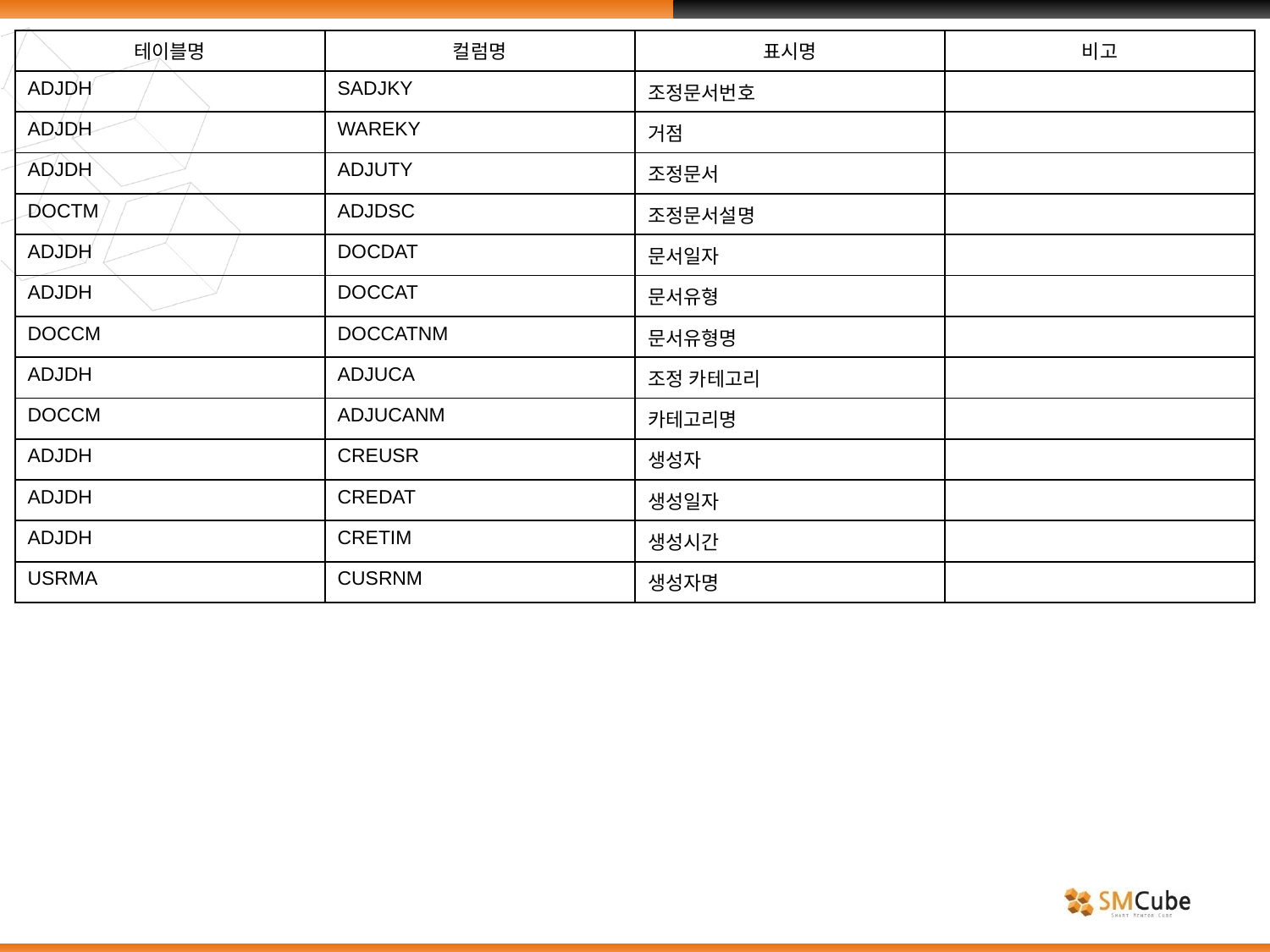

| 테이블명 | 컬럼명 | 표시명 | 비고 |
| --- | --- | --- | --- |
| ADJDH | SADJKY | 조정문서번호 |  |
| ADJDH | WAREKY | 거점 |  |
| ADJDH | ADJUTY | 조정문서 |  |
| DOCTM | ADJDSC | 조정문서설명 |  |
| ADJDH | DOCDAT | 문서일자 |  |
| ADJDH | DOCCAT | 문서유형 |  |
| DOCCM | DOCCATNM | 문서유형명 |  |
| ADJDH | ADJUCA | 조정 카테고리 |  |
| DOCCM | ADJUCANM | 카테고리명 |  |
| ADJDH | CREUSR | 생성자 |  |
| ADJDH | CREDAT | 생성일자 |  |
| ADJDH | CRETIM | 생성시간 |  |
| USRMA | CUSRNM | 생성자명 |  |